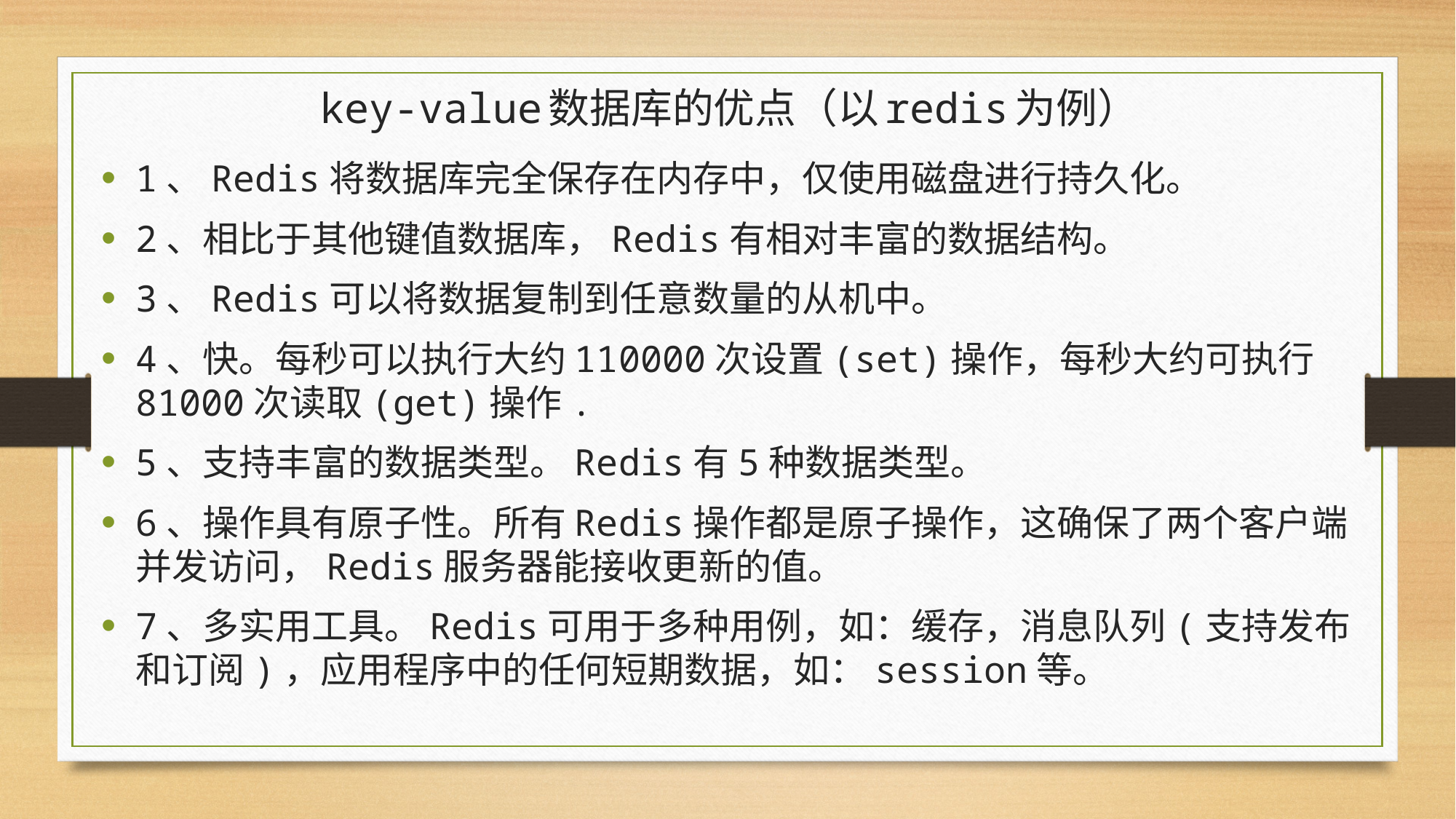

# key-value数据库的优点（以redis为例）
1、Redis将数据库完全保存在内存中，仅使用磁盘进行持久化。
2、相比于其他键值数据库，Redis有相对丰富的数据结构。
3、Redis可以将数据复制到任意数量的从机中。
4、快。每秒可以执行大约110000次设置(set)操作，每秒大约可执行81000次读取(get)操作.
5、支持丰富的数据类型。Redis有5种数据类型。
6、操作具有原子性。所有Redis操作都是原子操作，这确保了两个客户端并发访问，Redis服务器能接收更新的值。
7、多实用工具。Redis可用于多种用例，如：缓存，消息队列(支持发布和订阅)，应用程序中的任何短期数据，如：session等。